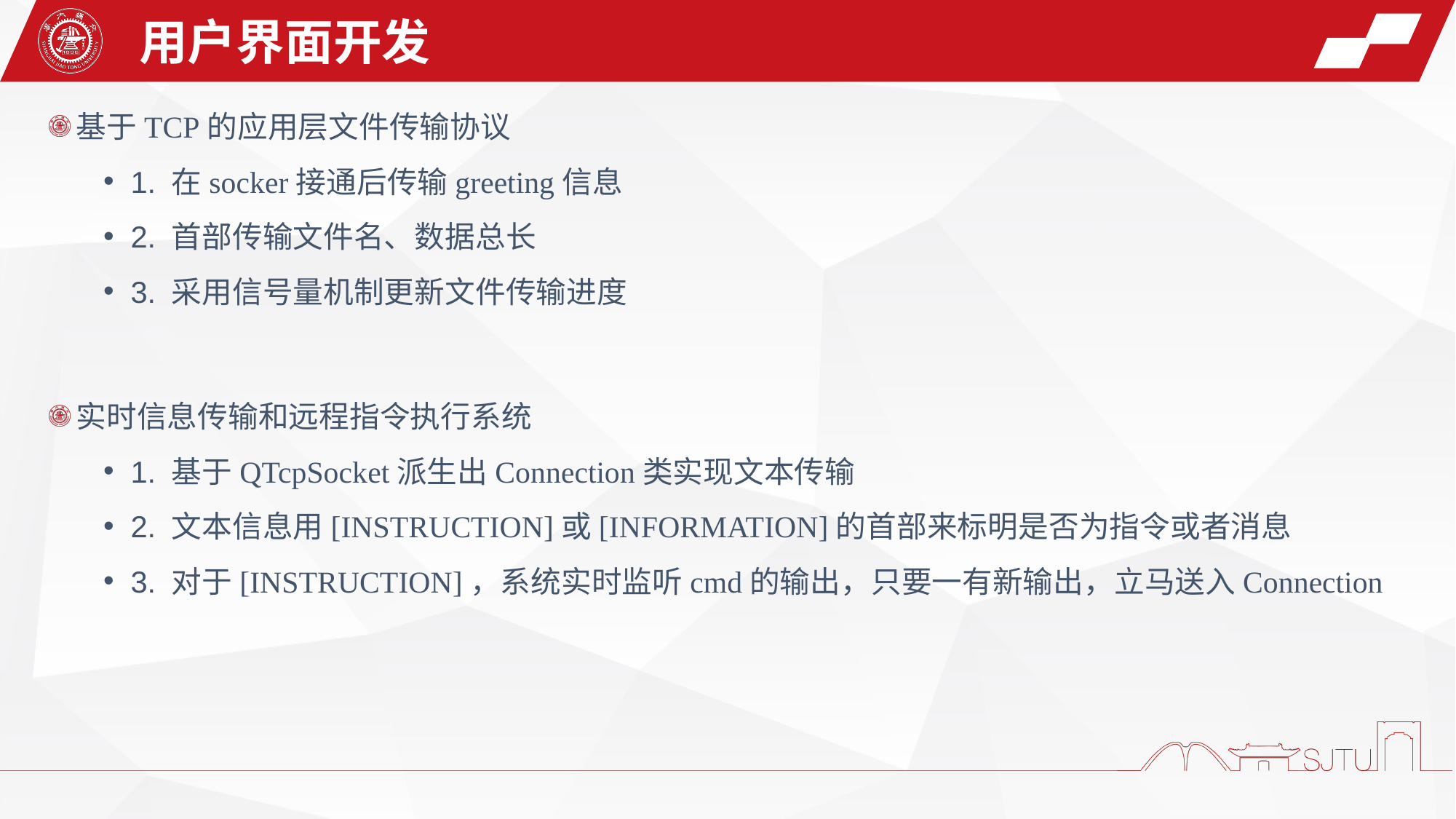

用户界面开发
基于TCP的应用层文件传输协议
1. 在socker接通后传输greeting信息
2. 首部传输文件名、数据总长
3. 采用信号量机制更新文件传输进度

实时信息传输和远程指令执行系统
1. 基于QTcpSocket派生出Connection类实现文本传输
2. 文本信息用[INSTRUCTION]或[INFORMATION]的首部来标明是否为指令或者消息
3. 对于[INSTRUCTION]，系统实时监听cmd的输出，只要一有新输出，立马送入Connection